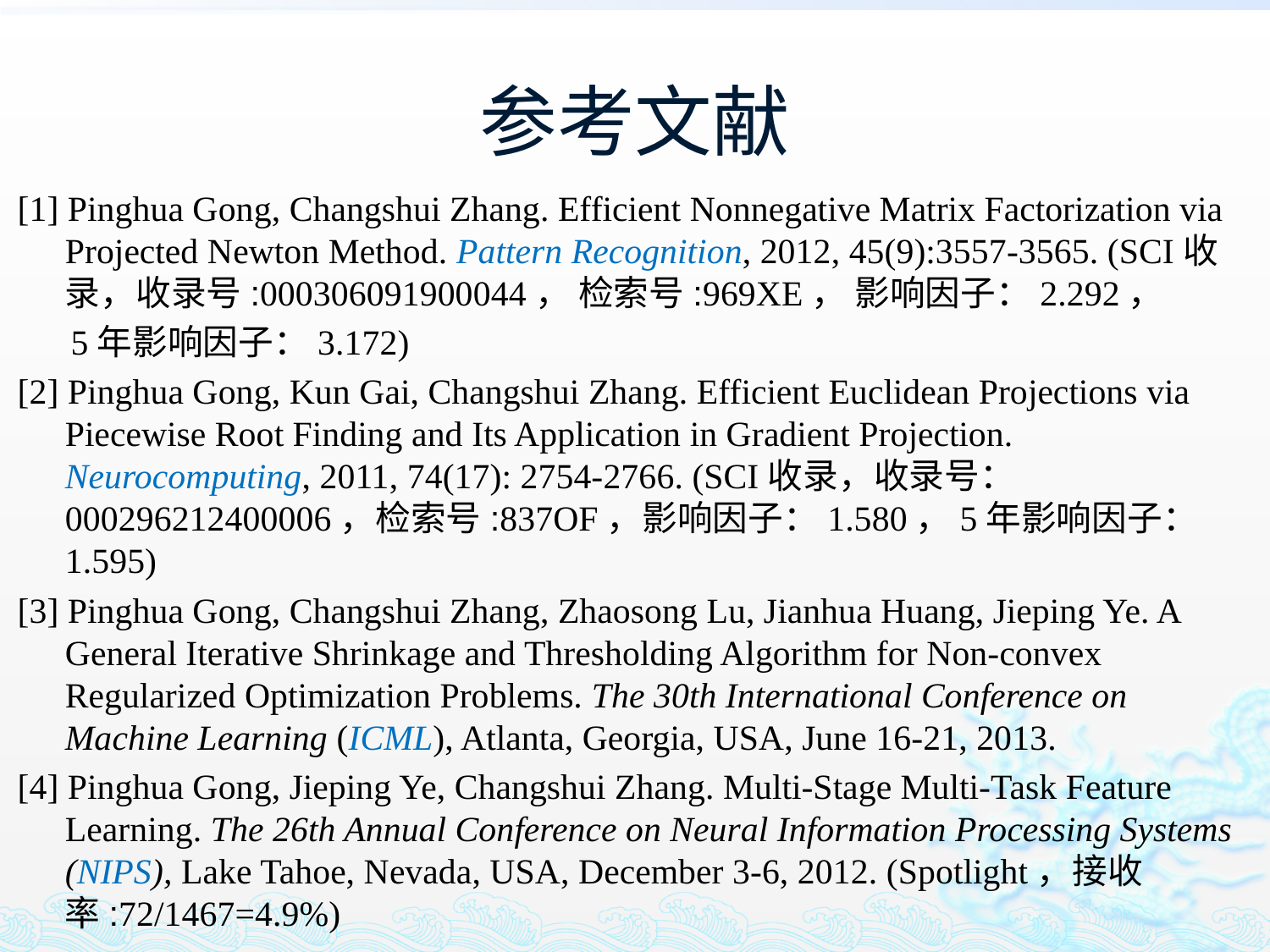

# 参考文献
[1] Pinghua Gong, Changshui Zhang. Efficient Nonnegative Matrix Factorization via Projected Newton Method. Pattern Recognition, 2012, 45(9):3557-3565. (SCI收录，收录号:000306091900044， 检索号:969XE， 影响因子：2.292，
      5年影响因子：3.172)
[2] Pinghua Gong, Kun Gai, Changshui Zhang. Efficient Euclidean Projections via Piecewise Root Finding and Its Application in Gradient Projection. Neurocomputing, 2011, 74(17): 2754-2766. (SCI收录，收录号：000296212400006，检索号:837OF，影响因子：1.580，5年影响因子：1.595)
[3] Pinghua Gong, Changshui Zhang, Zhaosong Lu, Jianhua Huang, Jieping Ye. A General Iterative Shrinkage and Thresholding Algorithm for Non-convex Regularized Optimization Problems. The 30th International Conference on Machine Learning (ICML), Atlanta, Georgia, USA, June 16-21, 2013.
[4] Pinghua Gong, Jieping Ye, Changshui Zhang. Multi-Stage Multi-Task Feature Learning. The 26th Annual Conference on Neural Information Processing Systems (NIPS), Lake Tahoe, Nevada, USA, December 3-6, 2012. (Spotlight，接收率:72/1467=4.9%)